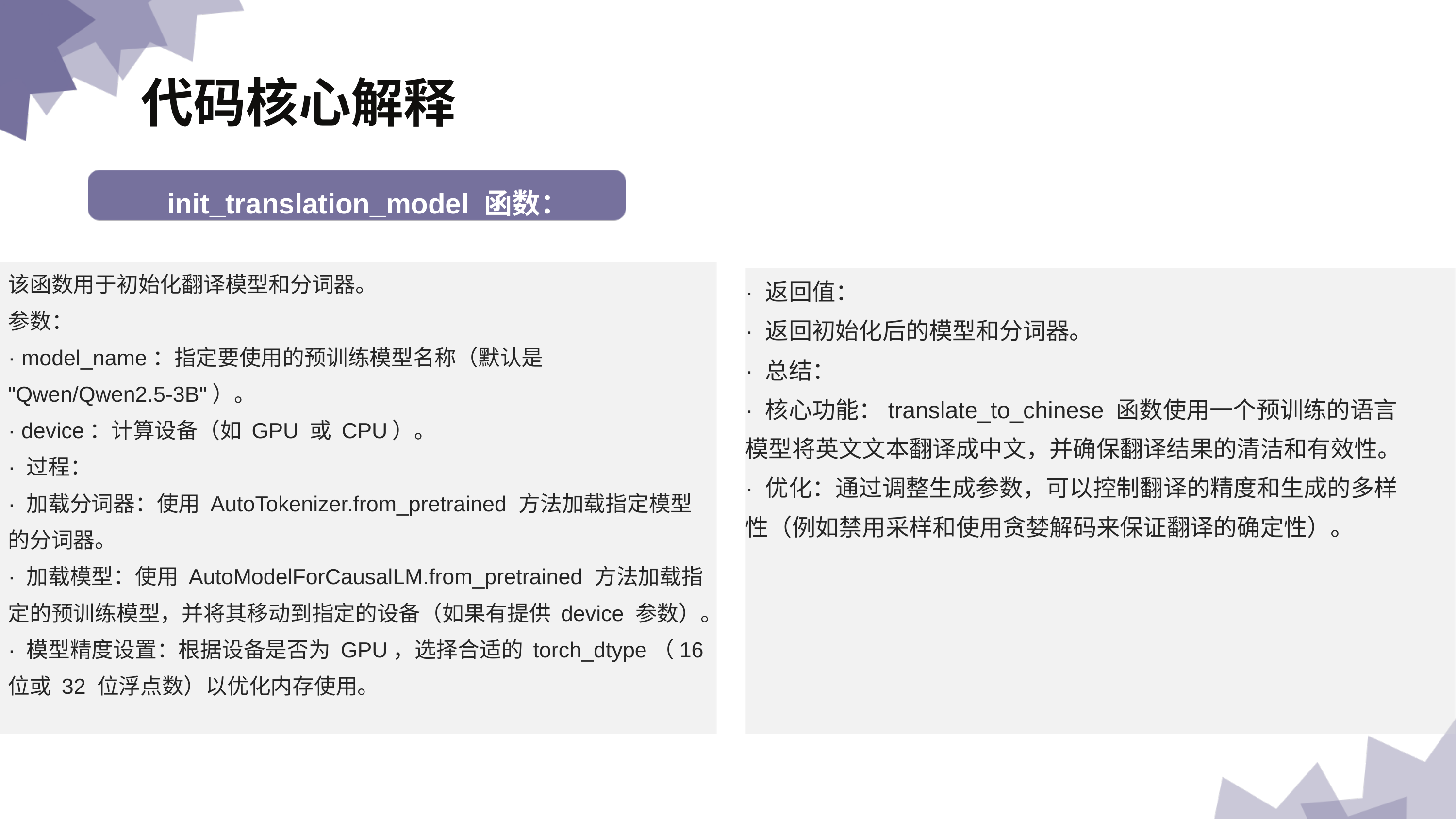

代码核心解释

init_translation_model 函数：
         幻觉的原因分析

该函数用于初始化翻译模型和分词器。
参数：
· model_name：指定要使用的预训练模型名称（默认是 "Qwen/Qwen2.5-3B"）。
· device：计算设备（如 GPU 或 CPU）。
· 过程：
· 加载分词器：使用 AutoTokenizer.from_pretrained 方法加载指定模型的分词器。
· 加载模型：使用 AutoModelForCausalLM.from_pretrained 方法加载指定的预训练模型，并将其移动到指定的设备（如果有提供 device 参数）。
· 模型精度设置：根据设备是否为 GPU，选择合适的 torch_dtype（16 位或 32 位浮点数）以优化内存使用。

· 返回值：
· 返回初始化后的模型和分词器。
· 总结：
· 核心功能：translate_to_chinese 函数使用一个预训练的语言模型将英文文本翻译成中文，并确保翻译结果的清洁和有效性。
· 优化：通过调整生成参数，可以控制翻译的精度和生成的多样性（例如禁用采样和使用贪婪解码来保证翻译的确定性）。